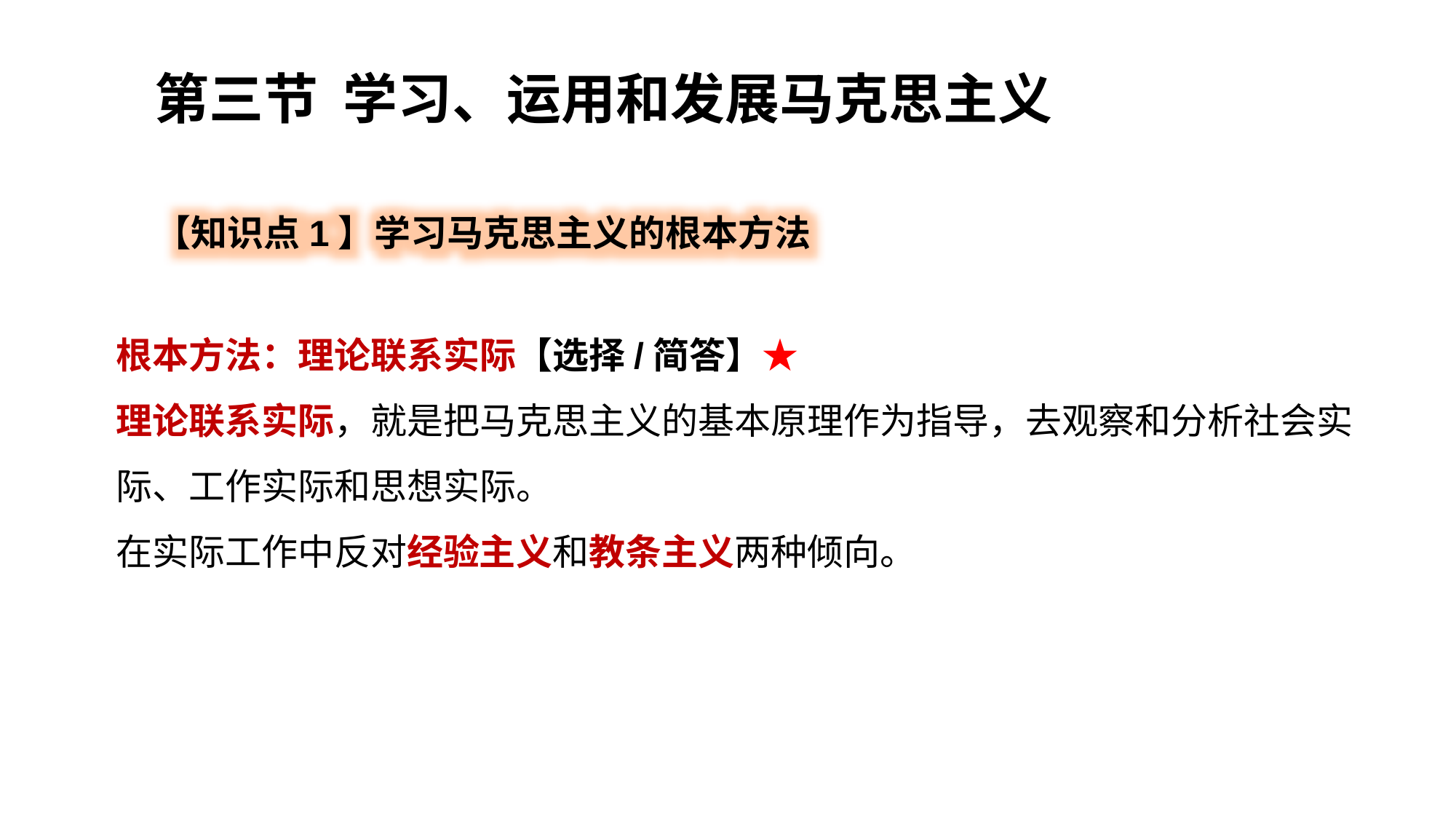

绪论
第三节  学习、运用和发展马克思主义
【知识点1】学习马克思主义的根本方法
根本方法：理论联系实际【选择/简答】★
理论联系实际，就是把马克思主义的基本原理作为指导，去观察和分析社会实际、工作实际和思想实际。
在实际工作中反对经验主义和教条主义两种倾向。